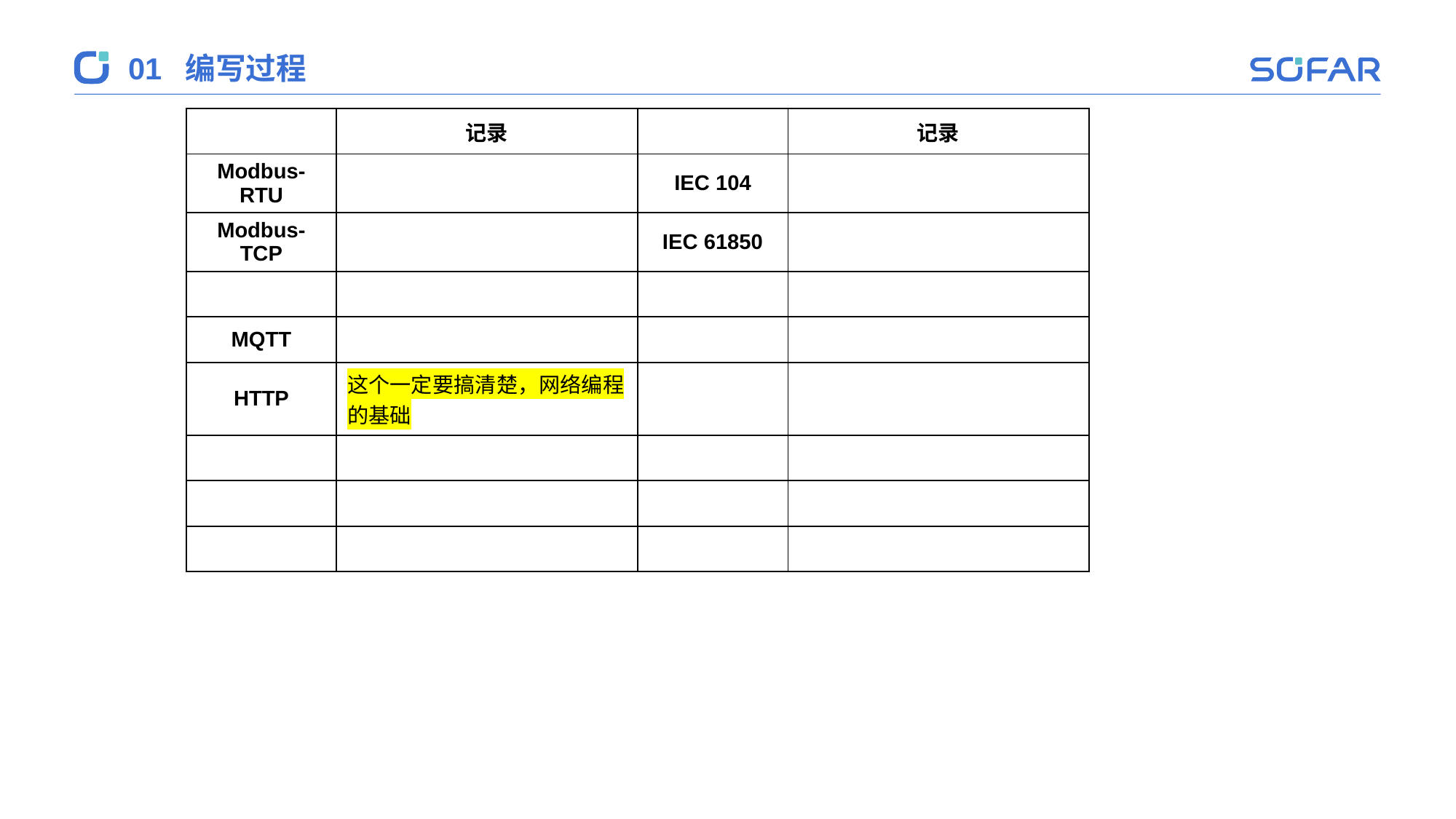

01
编写过程
|  | 记录 |  | 记录 |
| --- | --- | --- | --- |
| Modbus-RTU |  | IEC 104 |  |
| Modbus-TCP |  | IEC 61850 |  |
|  |  |  |  |
| MQTT |  |  |  |
| HTTP | 这个一定要搞清楚，网络编程的基础 |  |  |
|  |  |  |  |
|  |  |  |  |
|  |  |  |  |